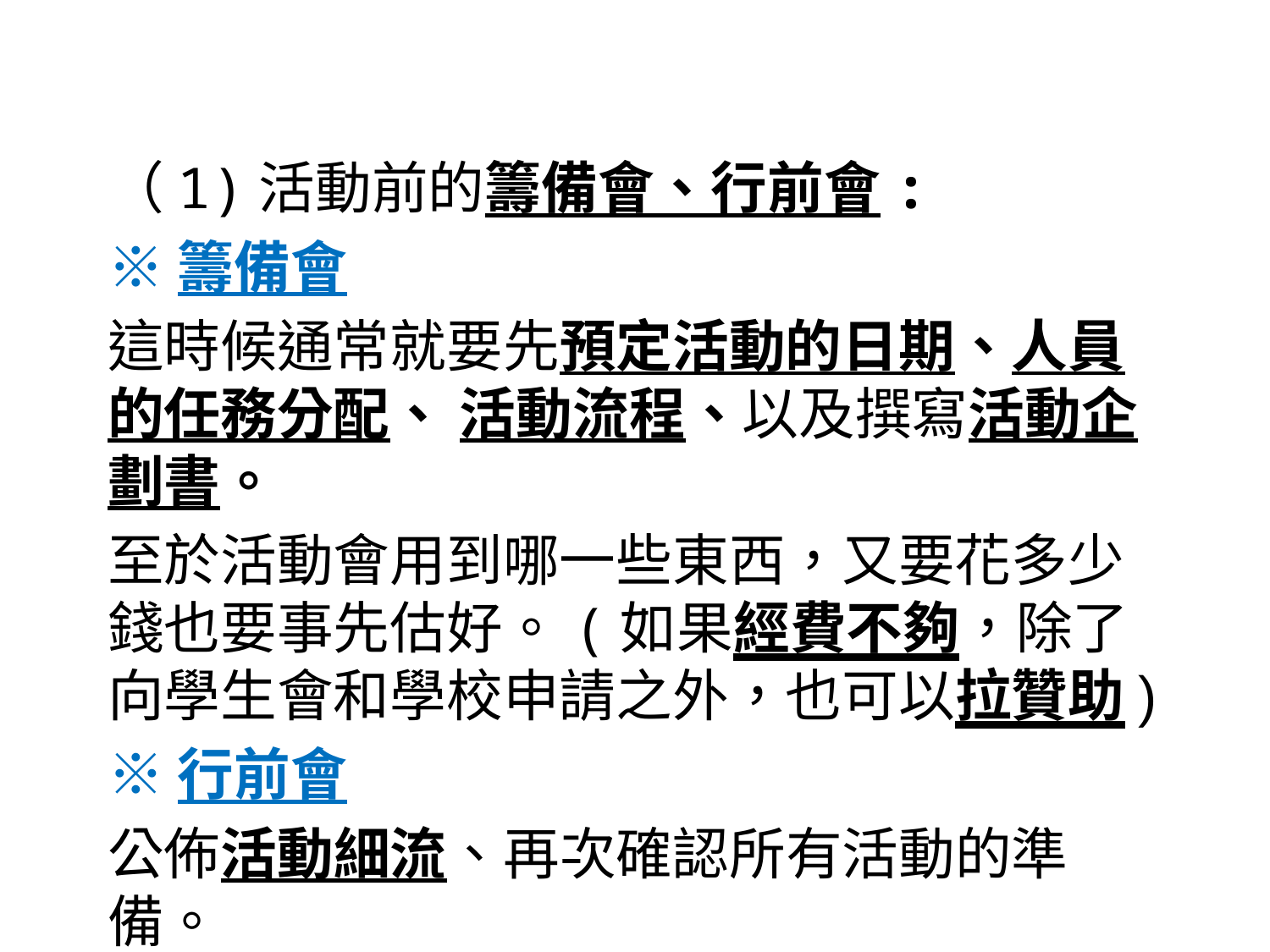

（1)活動前的籌備會、行前會:
※籌備會
這時候通常就要先預定活動的日期、人員的任務分配、 活動流程、以及撰寫活動企劃書。
至於活動會用到哪一些東西，又要花多少錢也要事先估好。(如果經費不夠，除了向學生會和學校申請之外，也可以拉贊助)
※行前會
公佈活動細流、再次確認所有活動的準備。